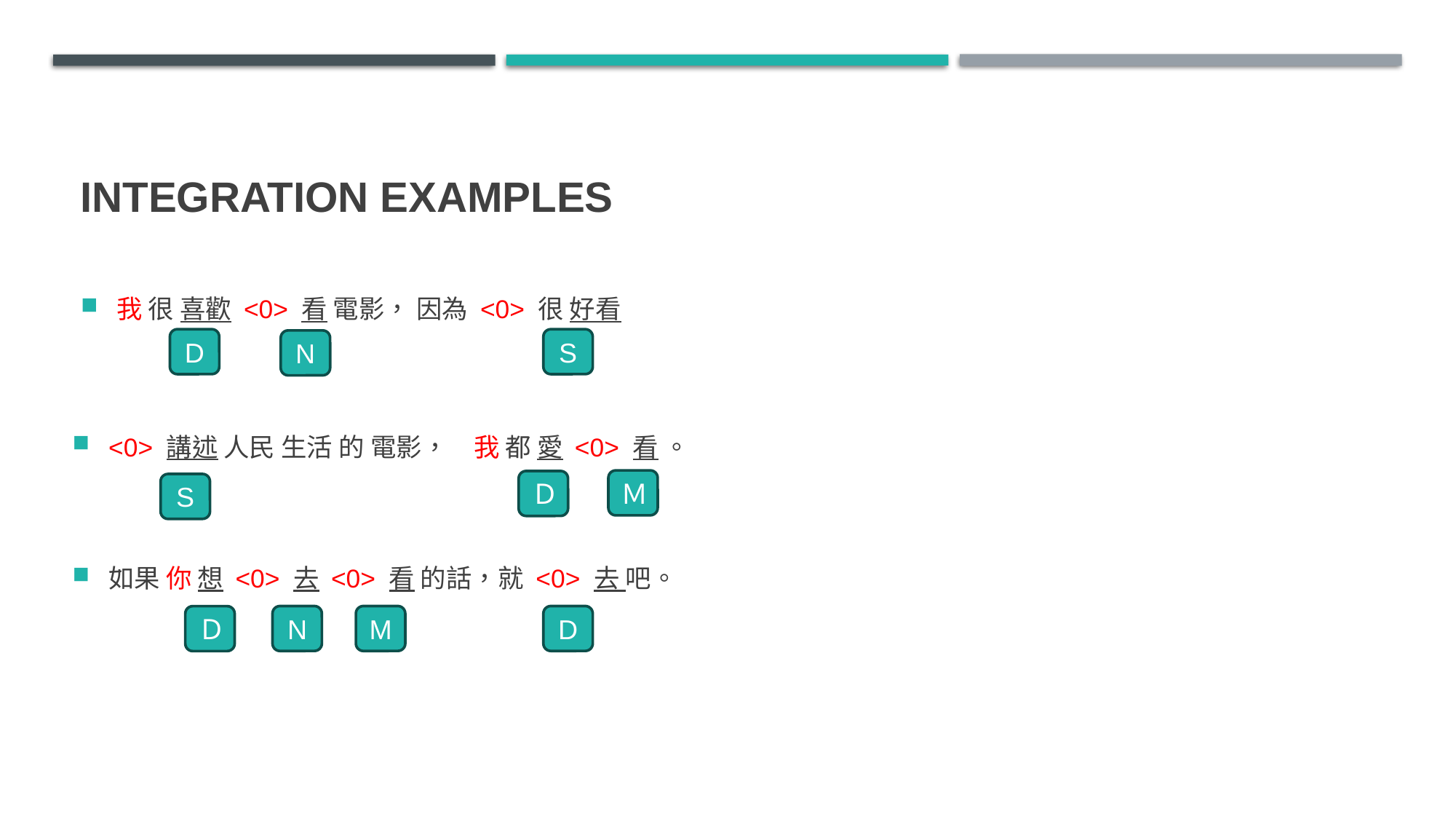

# Integration examples
我 很 喜歡 <0> 看 電影， 因為 <0> 很 好看
D
S
N
<0> 講述 人民 生活 的 電影，　我 都 愛 <0> 看 。
Ｍ
Ｄ
S
如果 你 想 <0> 去 <0> 看 的話，就 <0> 去 吧。
D
M
N
Ｄ